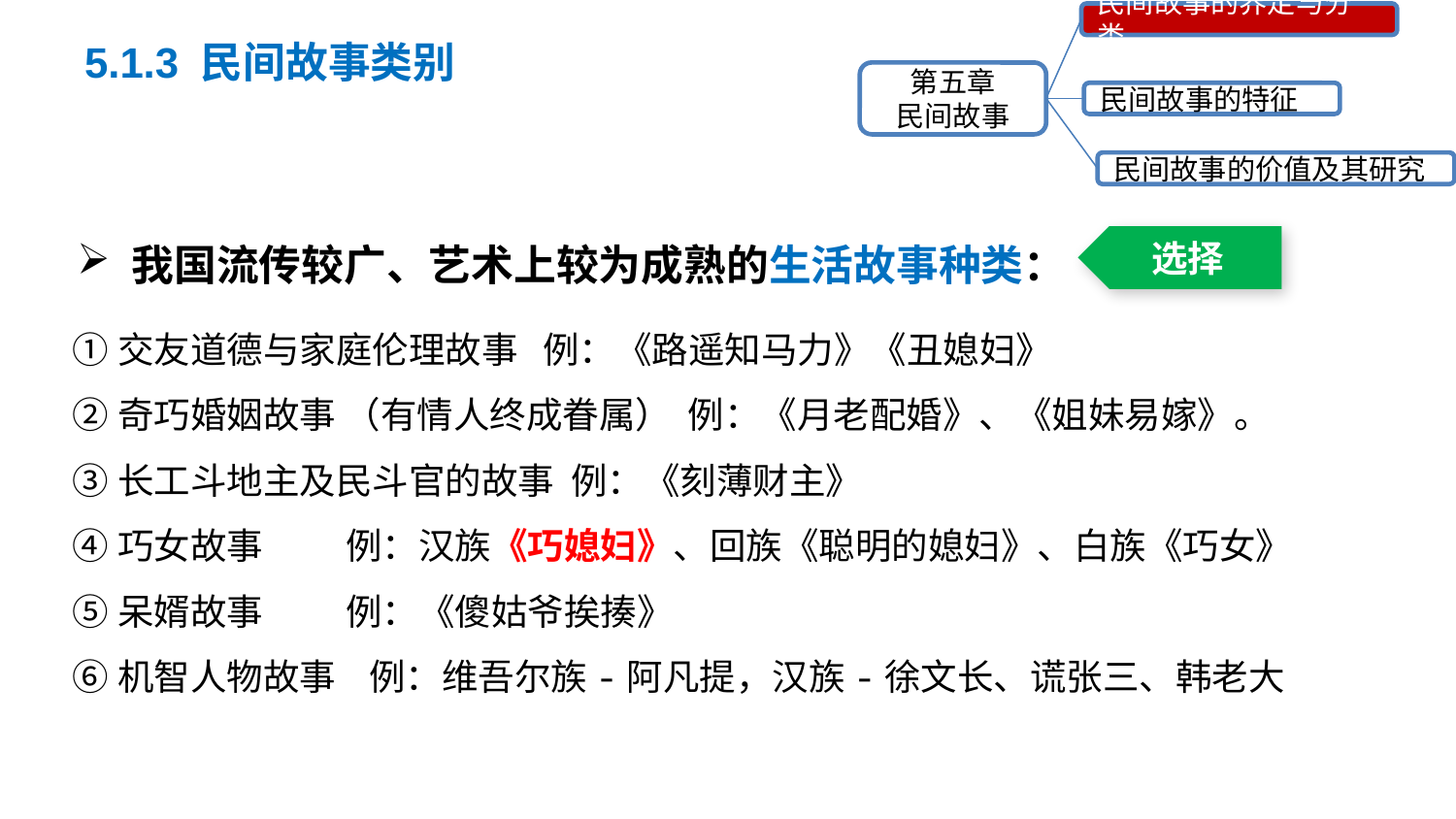

民间故事的界定与分类
第五章
民间故事
民间故事的特征
民间故事的价值及其研究
5.1.3 民间故事类别
我国流传较广、艺术上较为成熟的生活故事种类：
选择
①交友道德与家庭伦理故事   例：《路遥知马力》《丑媳妇》
②奇巧婚姻故事 （有情人终成眷属）  例：《月老配婚》、《姐妹易嫁》。
③长工斗地主及民斗官的故事  例：《刻薄财主》
④巧女故事          例：汉族《巧媳妇》、回族《聪明的媳妇》、白族《巧女》
⑤呆婿故事          例：《傻姑爷挨揍》
⑥机智人物故事    例：维吾尔族-阿凡提，汉族-徐文长、谎张三、韩老大